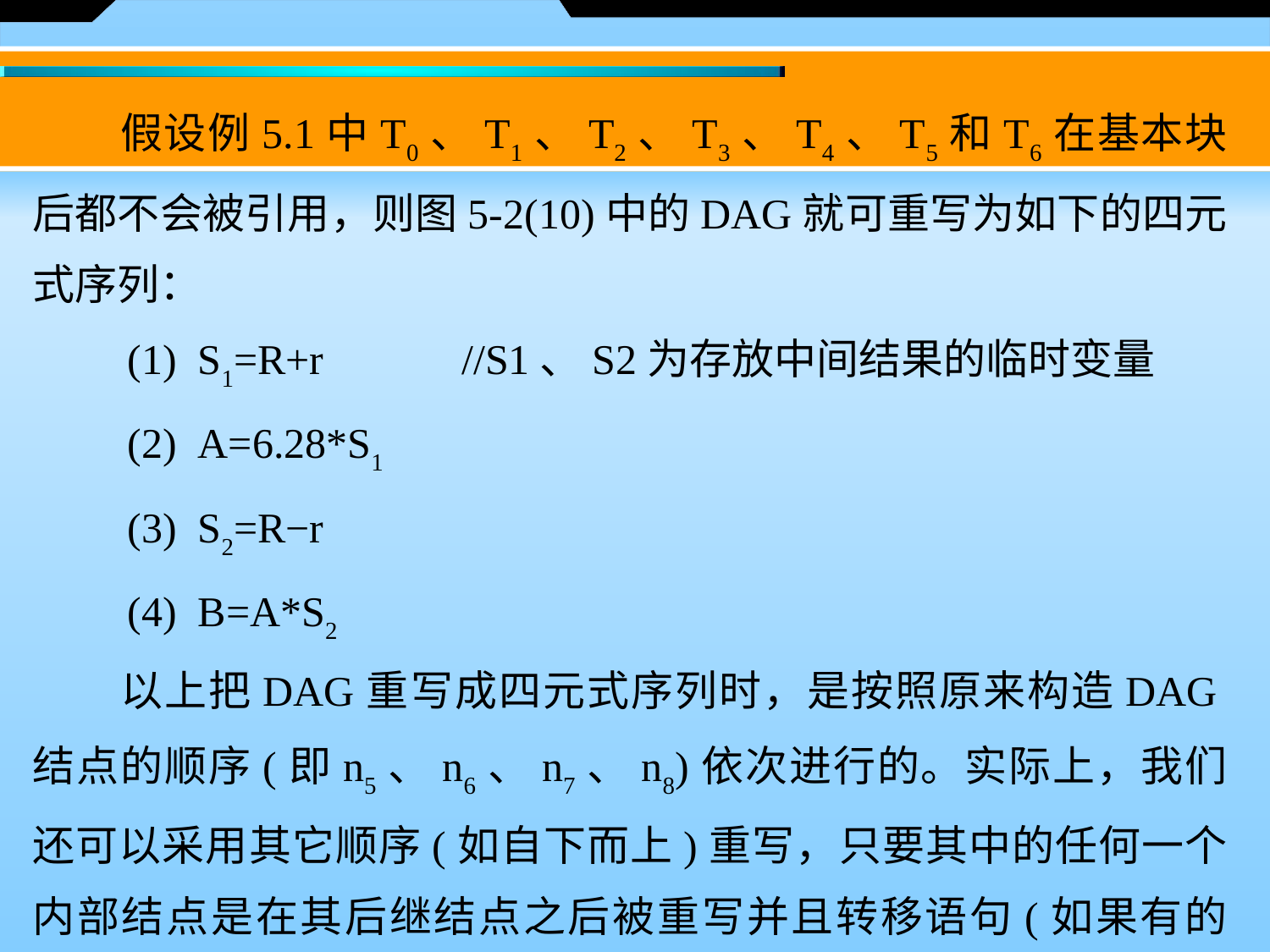

假设例5.1中T0、T1、T2、T3、T4、T5和T6在基本块后都不会被引用，则图5-2(10)中的DAG就可重写为如下的四元式序列：
　　(1)  S1=R+r             //S1、S2为存放中间结果的临时变量
　　(2)  A=6.28*S1
　　(3)  S2=R−r
　　(4)  B=A*S2
　　以上把DAG重写成四元式序列时，是按照原来构造DAG结点的顺序(即n5、n6、n7、n8)依次进行的。实际上，我们还可以采用其它顺序(如自下而上)重写，只要其中的任何一个内部结点是在其后继结点之后被重写并且转移语句(如果有的话)仍然是基本块的最后一个语句即可。